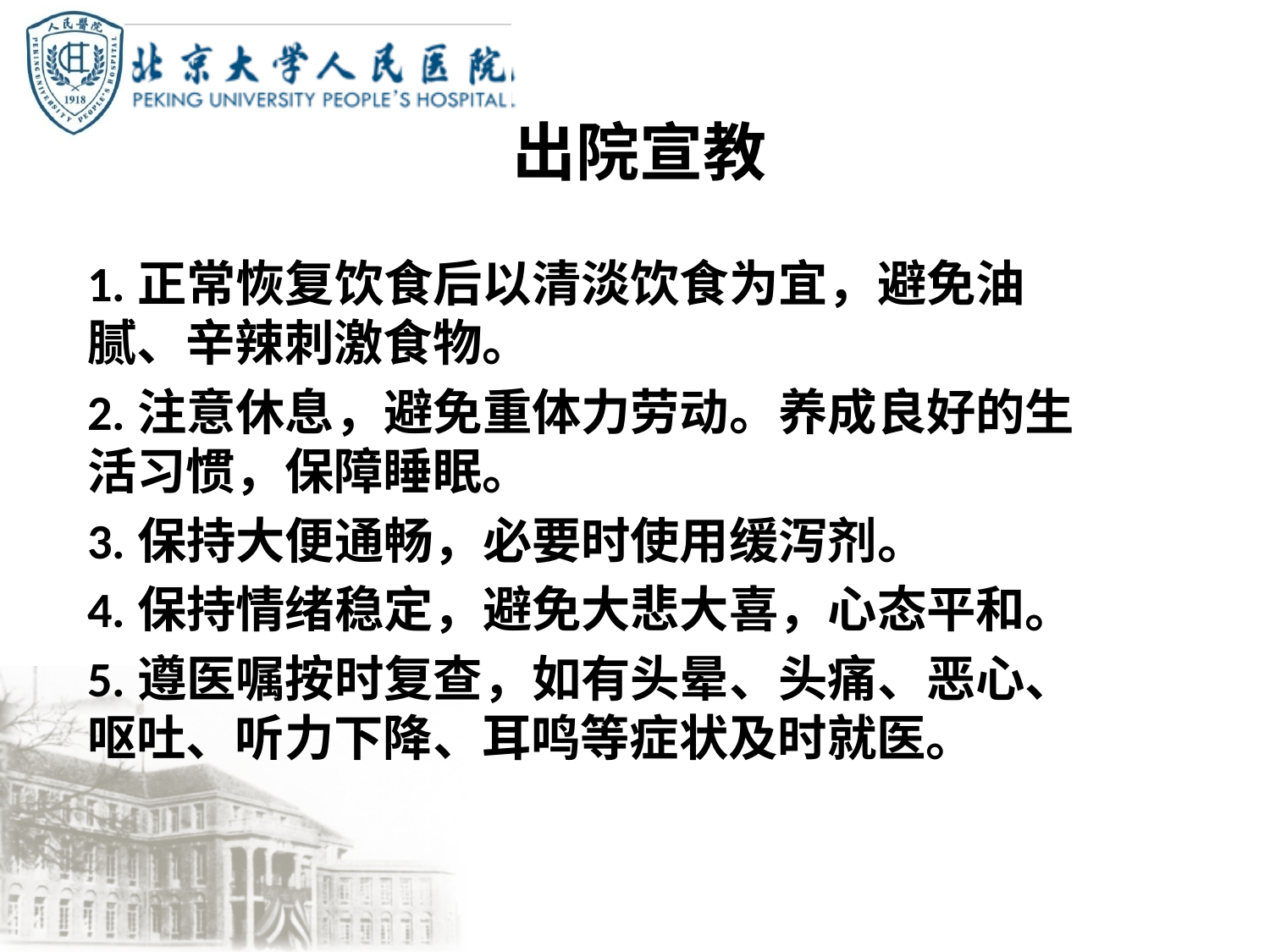

# 出院宣教
1.正常恢复饮食后以清淡饮食为宜，避免油腻、辛辣刺激食物。
2.注意休息，避免重体力劳动。养成良好的生活习惯，保障睡眠。
3.保持大便通畅，必要时使用缓泻剂。
4.保持情绪稳定，避免大悲大喜，心态平和。
5.遵医嘱按时复查，如有头晕、头痛、恶心、呕吐、听力下降、耳鸣等症状及时就医。